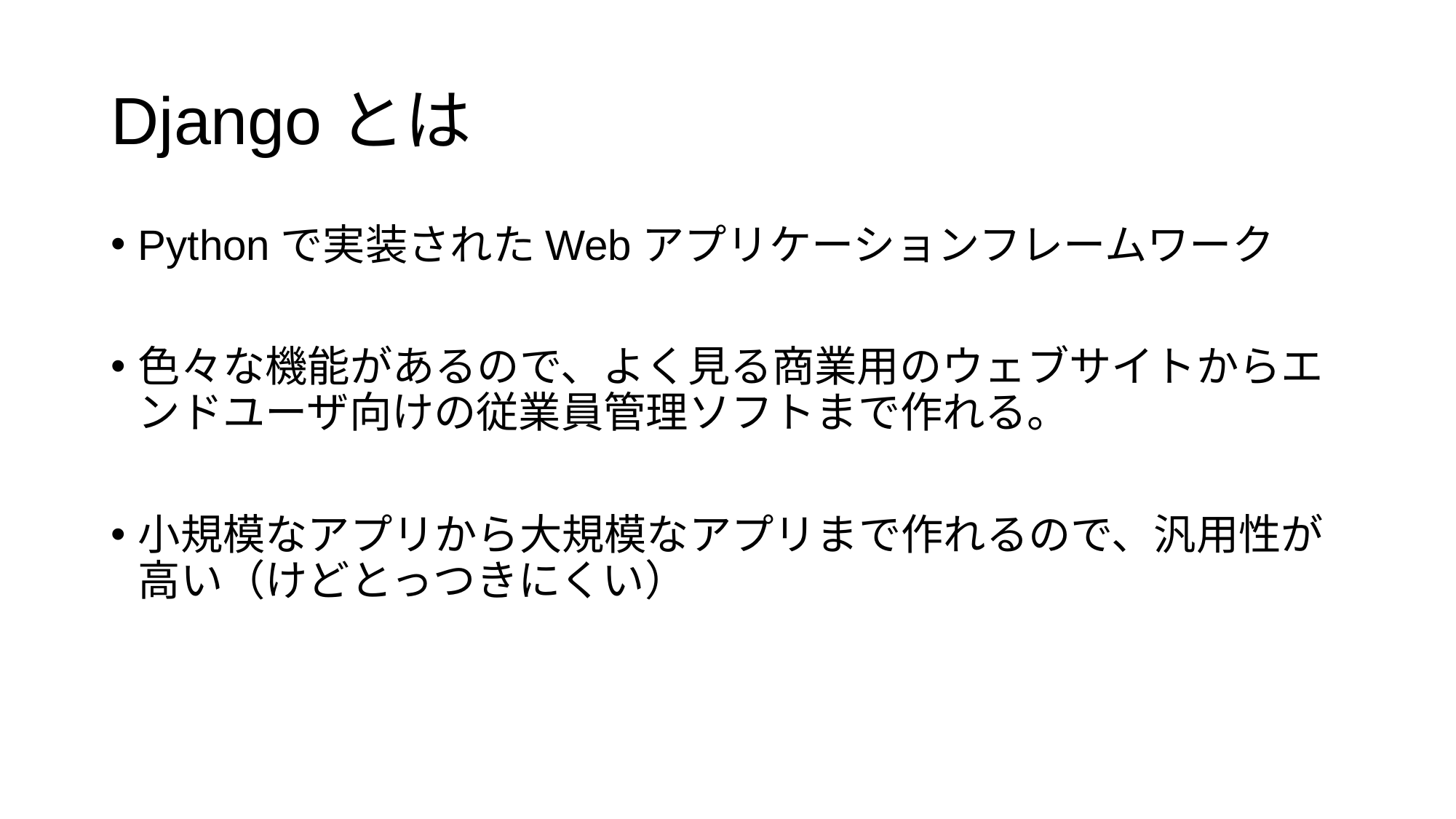

# Djangoとは
Pythonで実装されたWebアプリケーションフレームワーク

色々な機能があるので、よく見る商業用のウェブサイトからエンドユーザ向けの従業員管理ソフトまで作れる。

小規模なアプリから大規模なアプリまで作れるので、汎用性が高い（けどとっつきにくい）